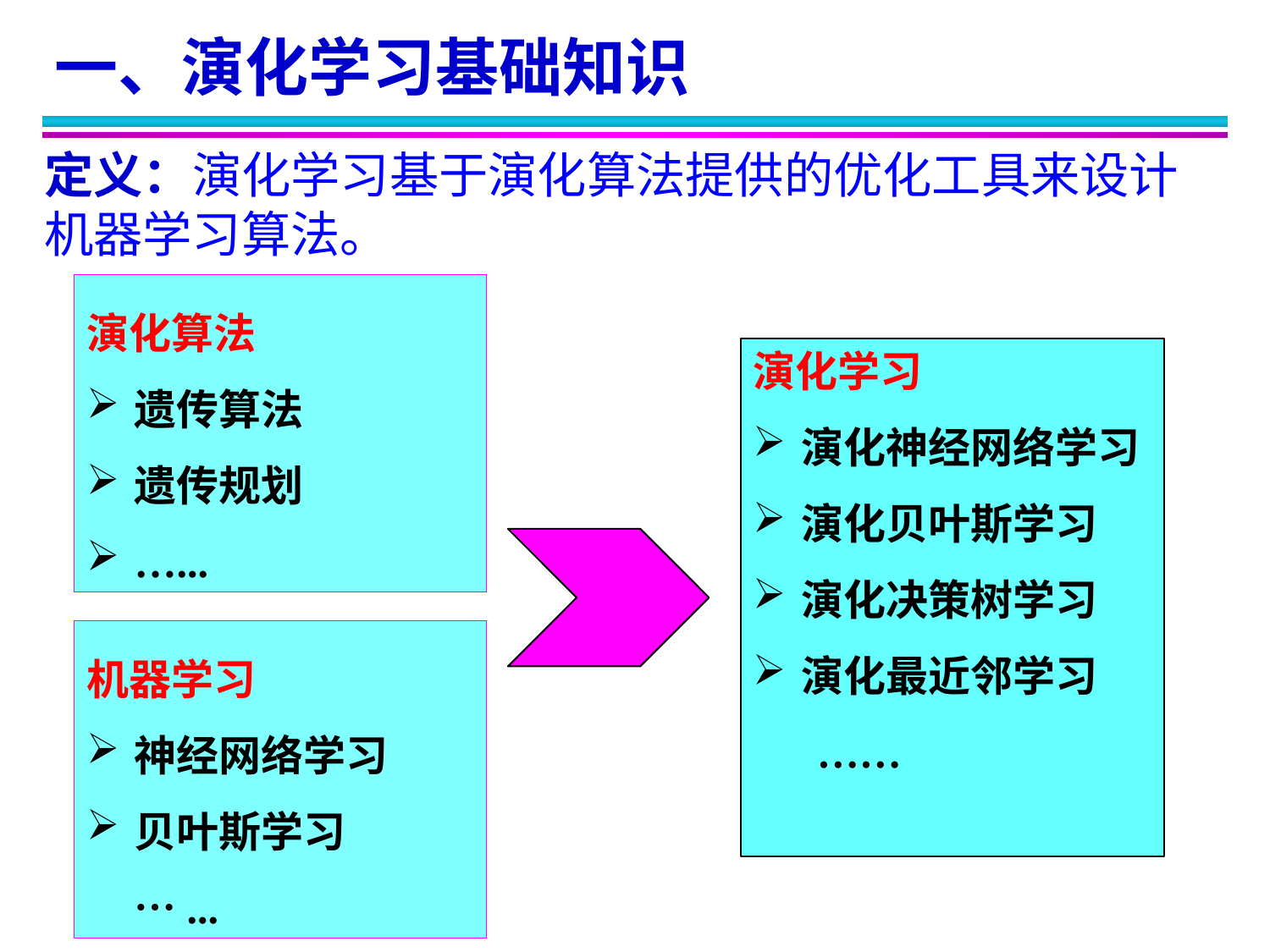

一、演化学习基础知识
定义：演化学习基于演化算法提供的优化工具来设计机器学习算法。
演化算法
遗传算法
遗传规划
…...
演化学习
演化神经网络学习
演化贝叶斯学习
演化决策树学习
演化最近邻学习
      ……

机器学习
神经网络学习
贝叶斯学习          …...